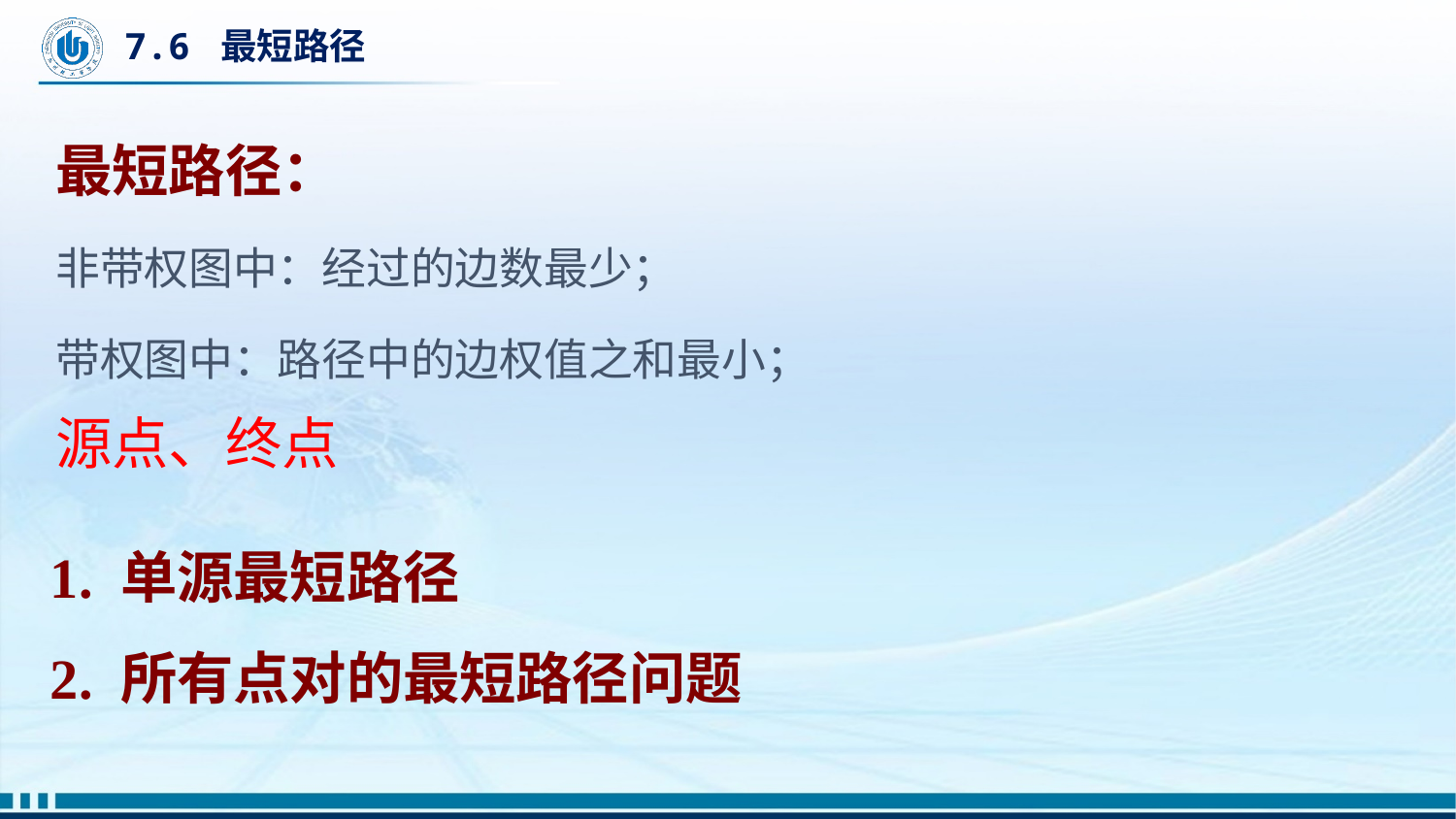

# 7.6 最短路径
最短路径：
非带权图中：经过的边数最少；
带权图中：路径中的边权值之和最小；
源点、终点
1. 单源最短路径
2. 所有点对的最短路径问题